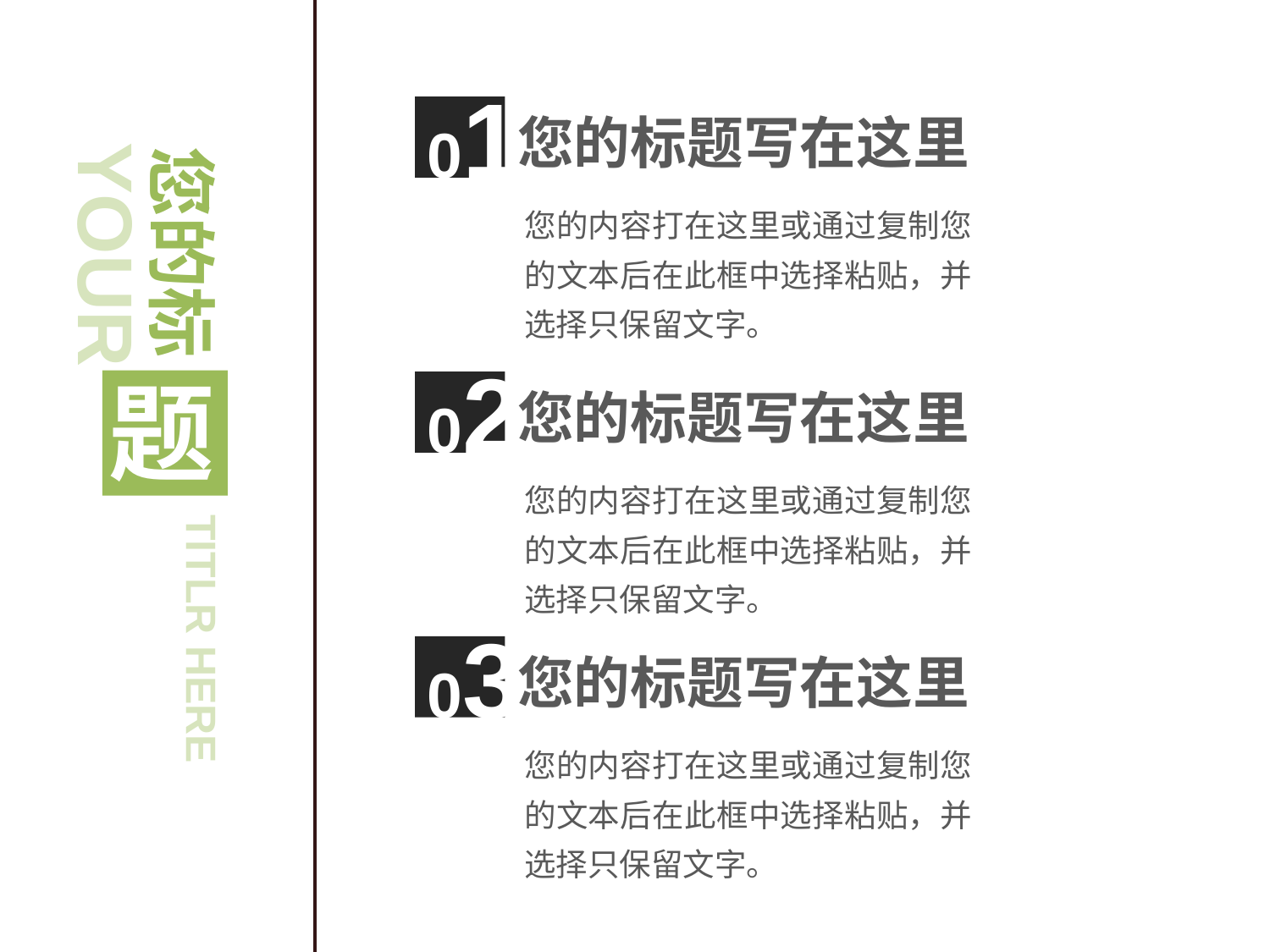

01

您的标题写在这里
YOUR
您的标
您的内容打在这里或通过复制您的文本后在此框中选择粘贴，并选择只保留文字。
02
题

您的标题写在这里
您的内容打在这里或通过复制您的文本后在此框中选择粘贴，并选择只保留文字。
TITLR HERE
03

您的标题写在这里
您的内容打在这里或通过复制您的文本后在此框中选择粘贴，并选择只保留文字。